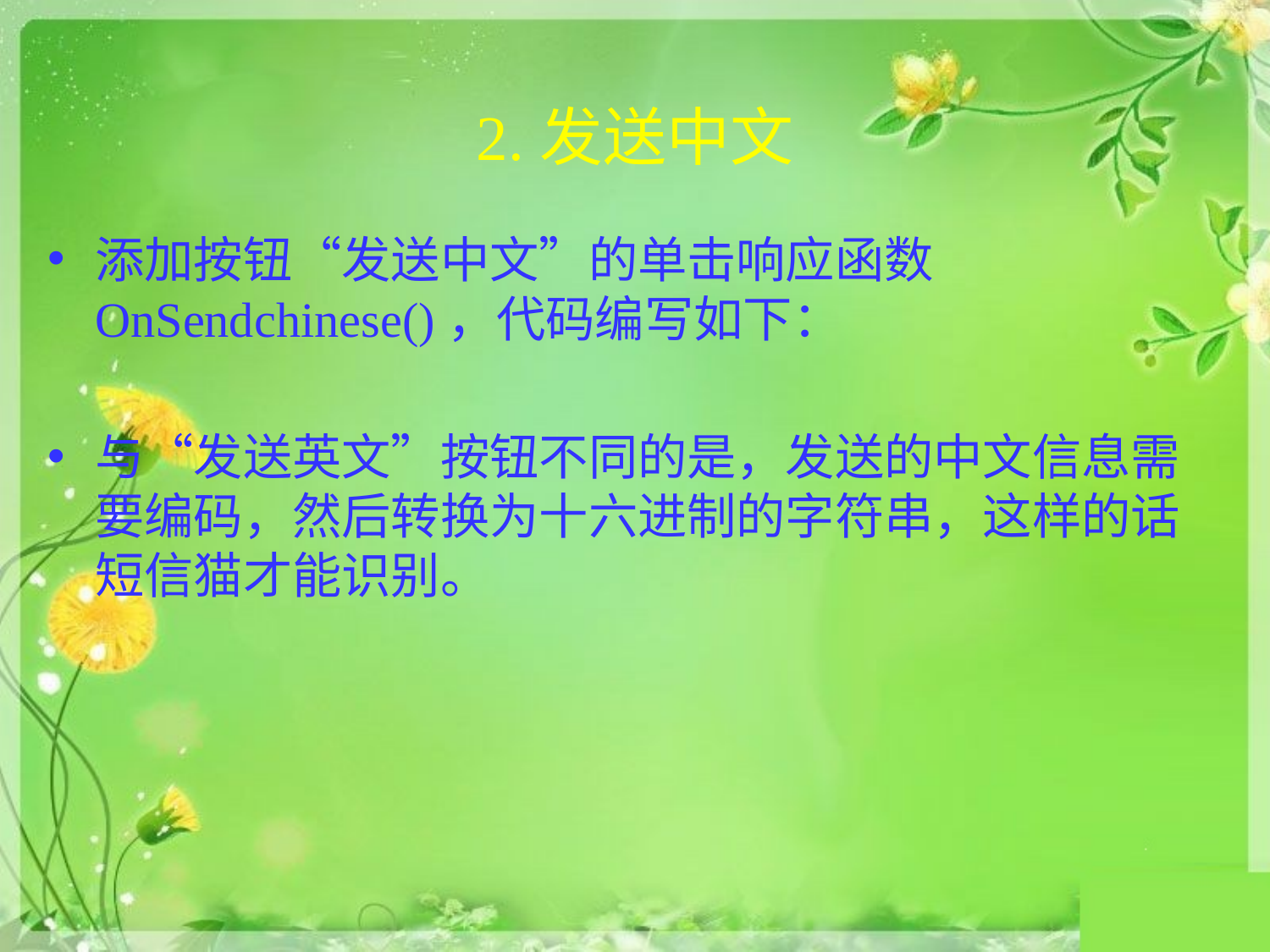

# 2.发送中文
添加按钮“发送中文”的单击响应函数OnSendchinese()，代码编写如下：

与“发送英文”按钮不同的是，发送的中文信息需要编码，然后转换为十六进制的字符串，这样的话短信猫才能识别。